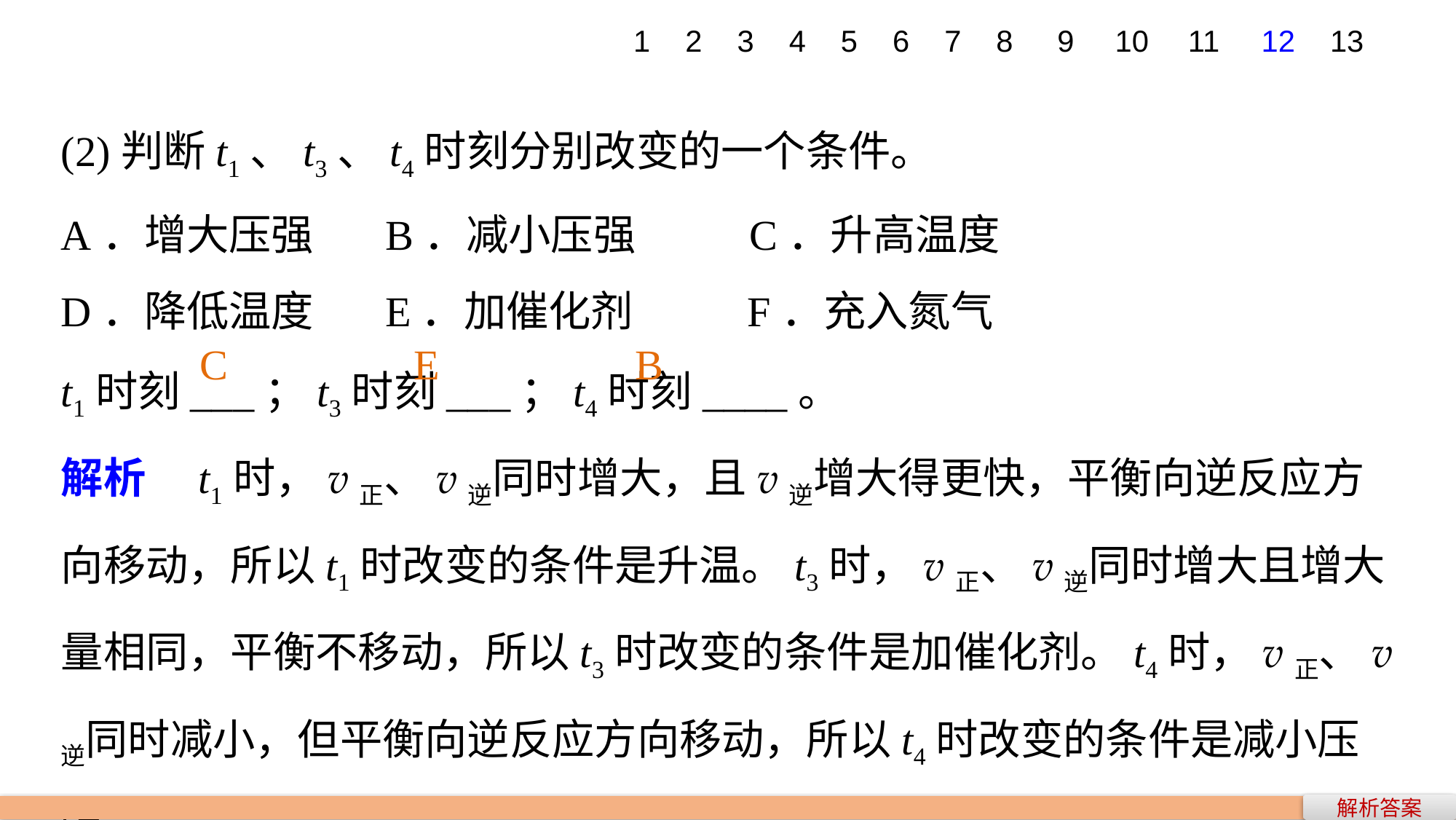

1
2
3
4
5
6
7
8
9
10
11
12
13
(2)判断t1、t3、t4时刻分别改变的一个条件。
A．增大压强  　B．减小压强  　　C．升高温度
D．降低温度  　E．加催化剂  　　F．充入氮气
t1时刻___；t3时刻___；t4时刻____。
解析　t1时，v正、v逆同时增大，且v逆增大得更快，平衡向逆反应方向移动，所以t1时改变的条件是升温。t3时，v正、v逆同时增大且增大量相同，平衡不移动，所以t3时改变的条件是加催化剂。t4时，v正、v逆同时减小，但平衡向逆反应方向移动，所以t4时改变的条件是减小压强。
C　             E　              B
解析答案